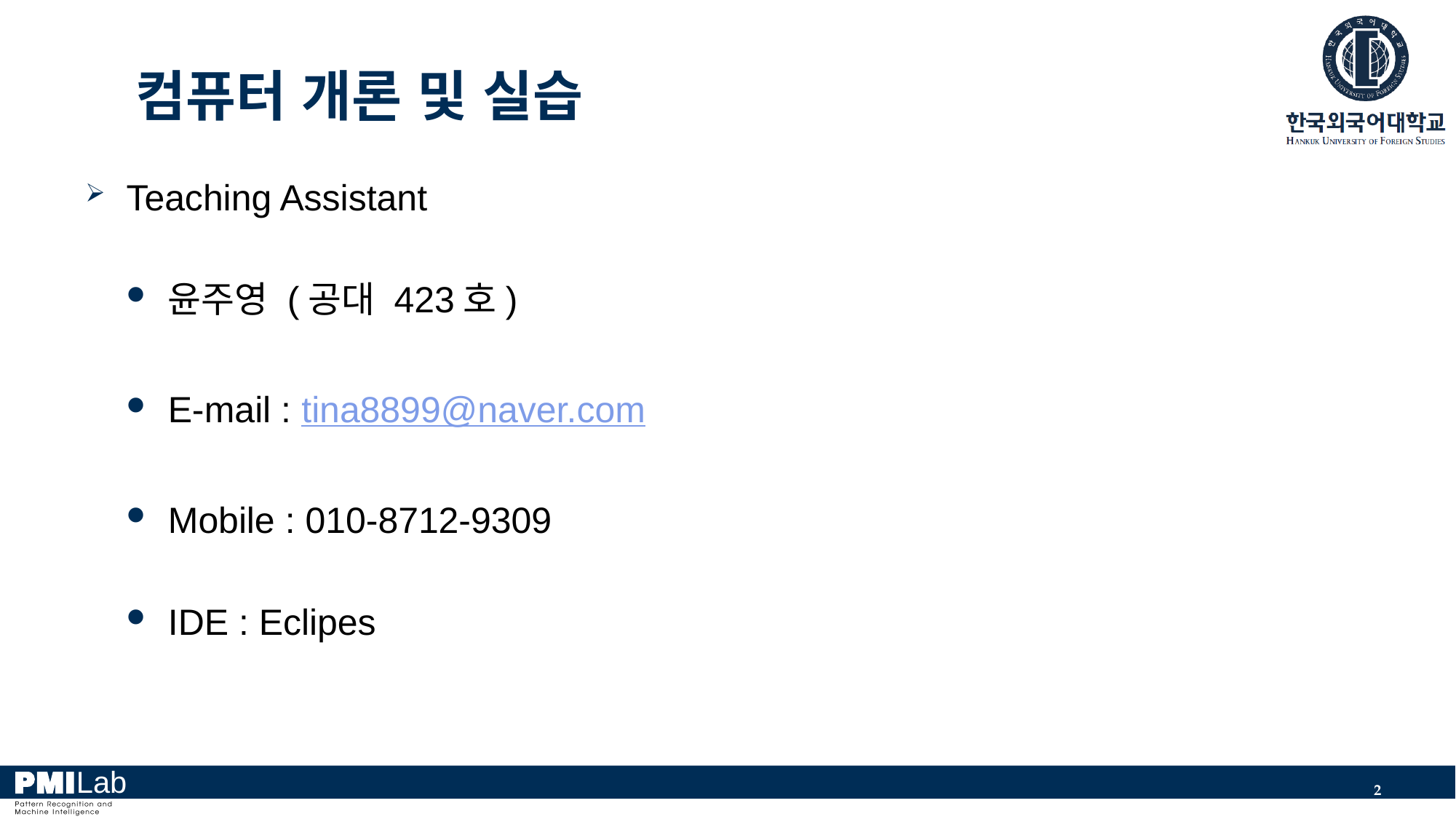

# 컴퓨터 개론 및 실습
Teaching Assistant

윤주영 (공대 423호)

E-mail : tina8899@naver.com

Mobile : 010-8712-9309

IDE : Eclipes

2